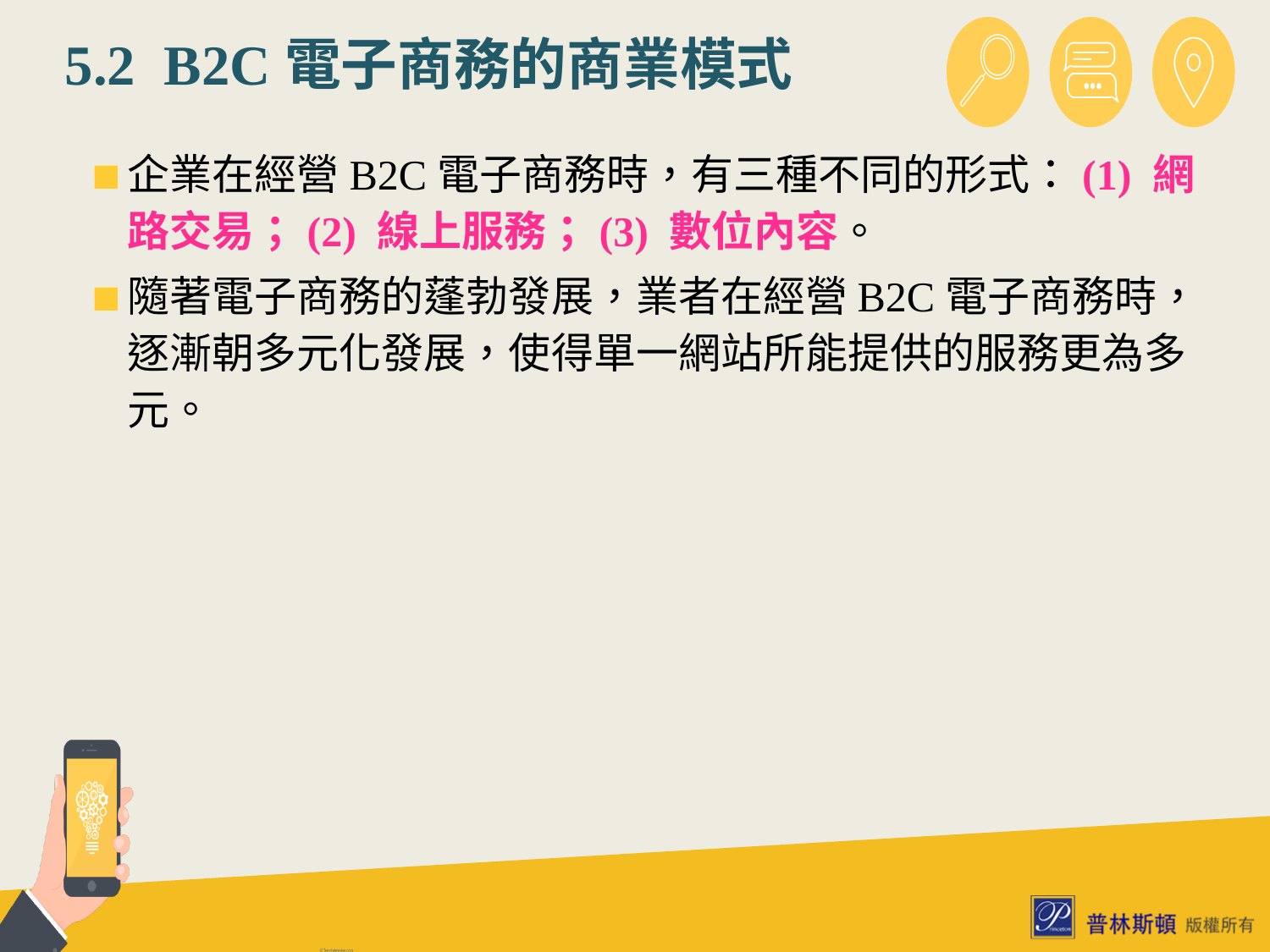

# 5.2  B2C電子商務的商業模式
企業在經營B2C電子商務時，有三種不同的形式：(1) 網路交易；(2) 線上服務；(3) 數位內容。
隨著電子商務的蓬勃發展，業者在經營B2C電子商務時，逐漸朝多元化發展，使得單一網站所能提供的服務更為多元。